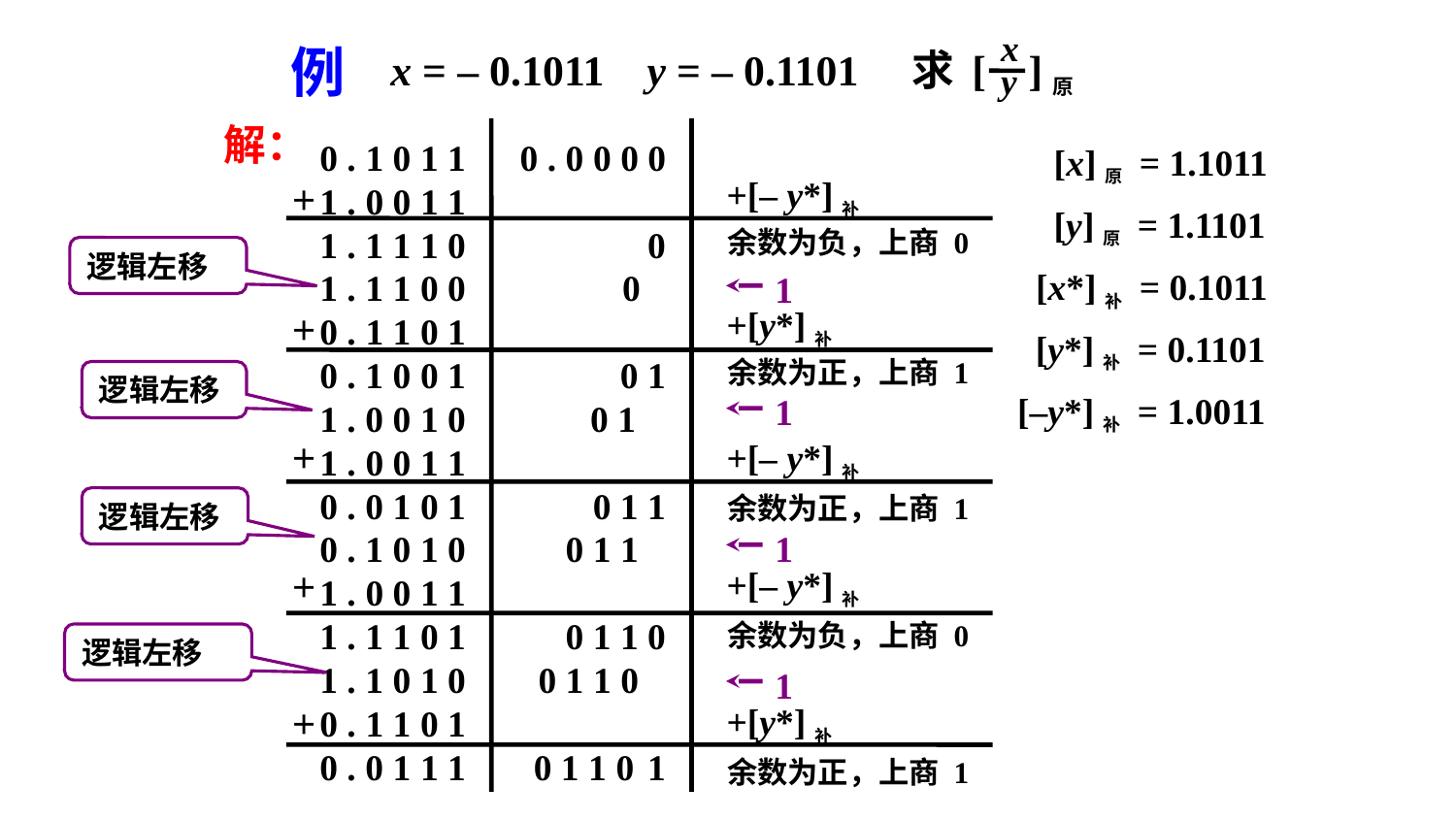

x
y

[    ]原
x = – 0.1011    y = – 0.1101    求
例
解：

0 . 1 0 1 1
0 . 0 0 0 0
[x]原 = 1.1011
+[– y*]补
1 . 0 0 1 1
＋
[y]原 = 1.1101
1 . 1 1 1 0
余数为负，上商 0
0

逻辑左移
[x*]补 = 0.1011
1 . 1 1 0 0
0
1

+[y*]补
0 . 1 1 0 1
＋
[y*]补 = 0.1101
0 . 1 0 0 1
余数为正，上商 1
0
1

逻辑左移
[–y*]补 = 1.0011
1

1 . 0 0 1 0
0 1
+[– y*]补
1 . 0 0 1 1
＋
0 . 0 1 0 1
0 1
余数为正，上商 1
1

逻辑左移
1

0 . 1 0 1 0
0 1 1
+[– y*]补
1 . 0 0 1 1
＋
1 . 1 1 0 1
0 1 1
余数为负，上商 0
0

逻辑左移
1 . 1 0 1 0
0 1 1 0
1

+[y*]补
0 . 1 1 0 1
＋
0 . 0 1 1 1
0 1 1 0
余数为正，上商 1
1